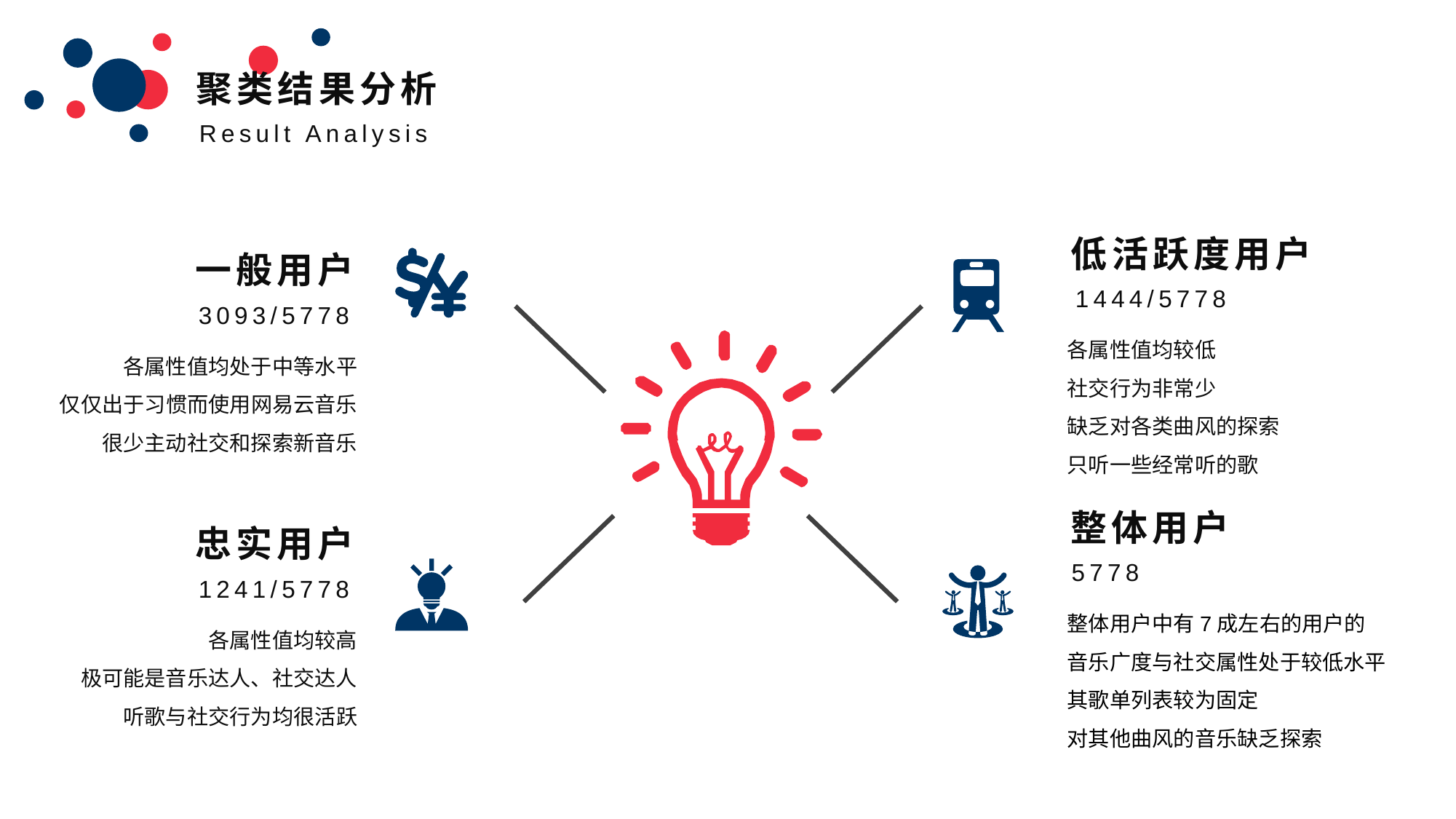

聚类结果分析

Result Analysis

低活跃度用户
一般用户
3093/5778
各属性值均处于中等水平
仅仅出于习惯而使用网易云音乐
很少主动社交和探索新音乐

1444/5778
各属性值均较低
社交行为非常少
缺乏对各类曲风的探索
只听一些经常听的歌

整体用户
忠实用户
1241/5778
各属性值均较高
极可能是音乐达人、社交达人
听歌与社交行为均很活跃
5778

整体用户中有7成左右的用户的
音乐广度与社交属性处于较低水平
其歌单列表较为固定
对其他曲风的音乐缺乏探索